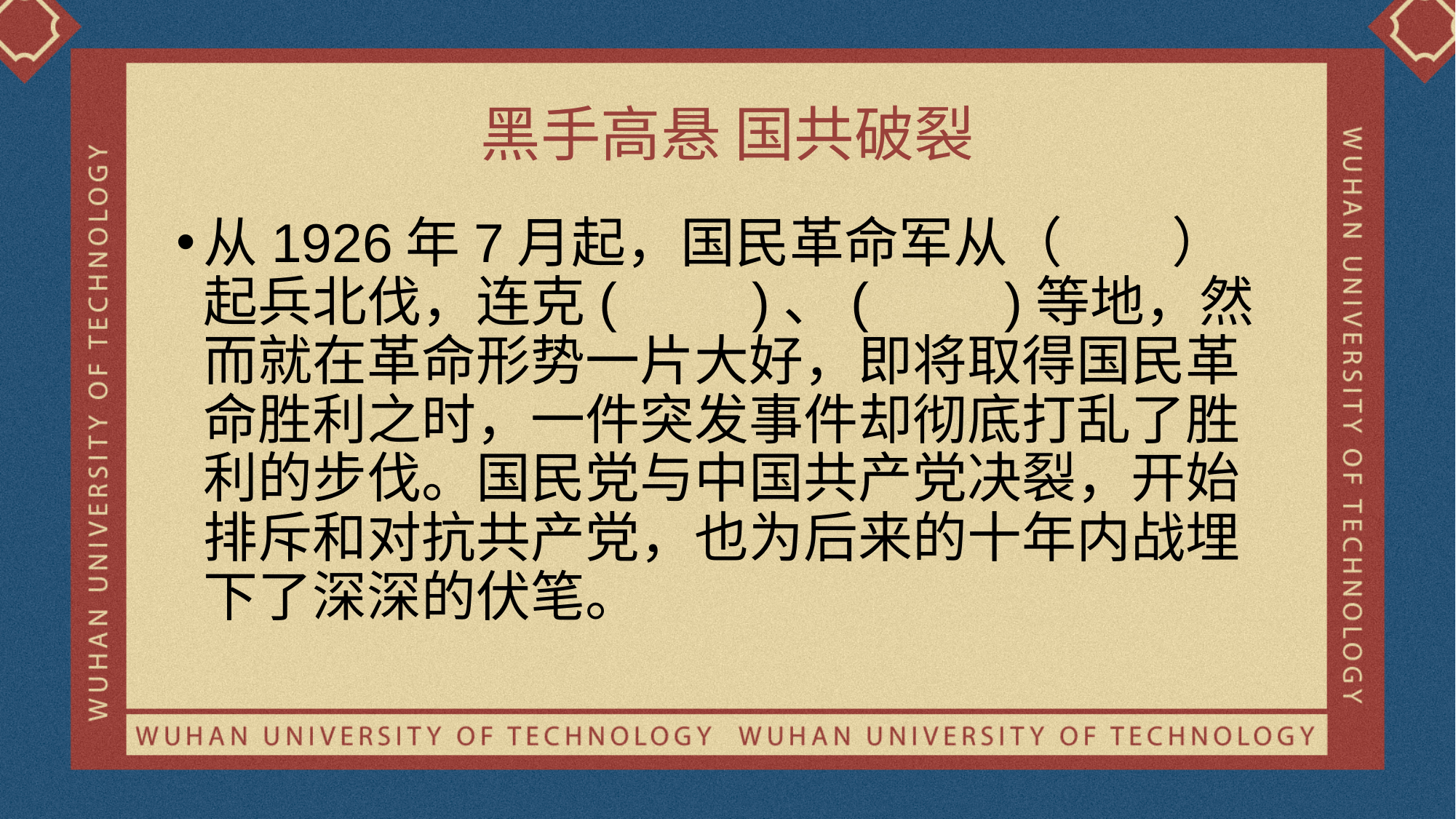

# 黑手高悬 国共破裂
从1926年7月起，国民革命军从（广东）起兵北伐，连克(长沙)、(武汉)等地，然而就在革命形势一片大好，即将取得国民革命胜利之时，一件突发事件却彻底打乱了胜利的步伐。国民党与中国共产党决裂，开始排斥和对抗共产党，也为后来的十年内战埋下了深深的伏笔。